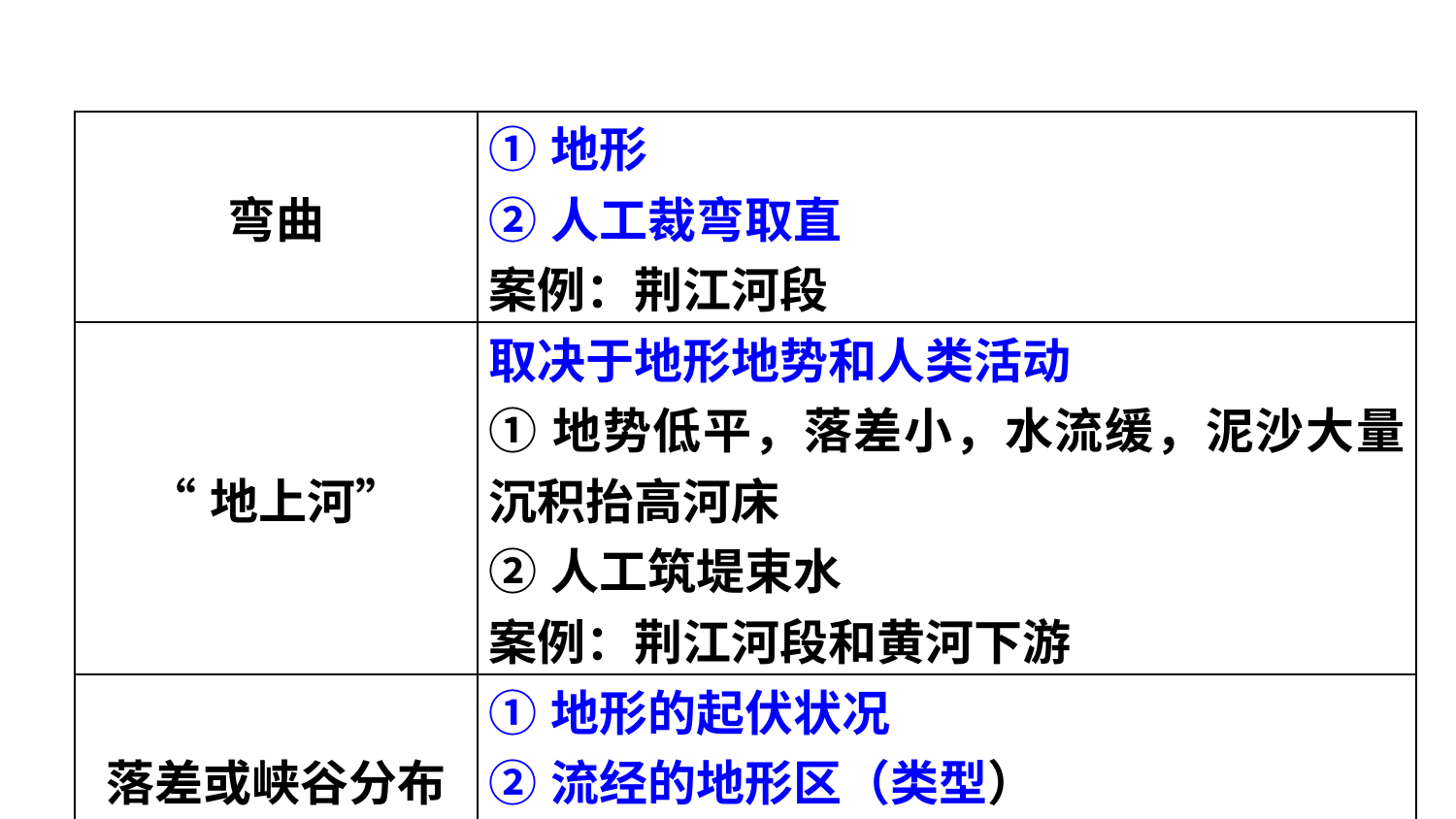

| 弯曲 | ①地形 ②人工裁弯取直 案例：荆江河段 |
| --- | --- |
| “地上河” | 取决于地形地势和人类活动 ①地势低平，落差小，水流缓，泥沙大量沉积抬高河床 ②人工筑堤束水 案例：荆江河段和黄河下游 |
| 落差或峡谷分布 | ①地形的起伏状况 ②流经的地形区（类型） 案例：黄河上游 |